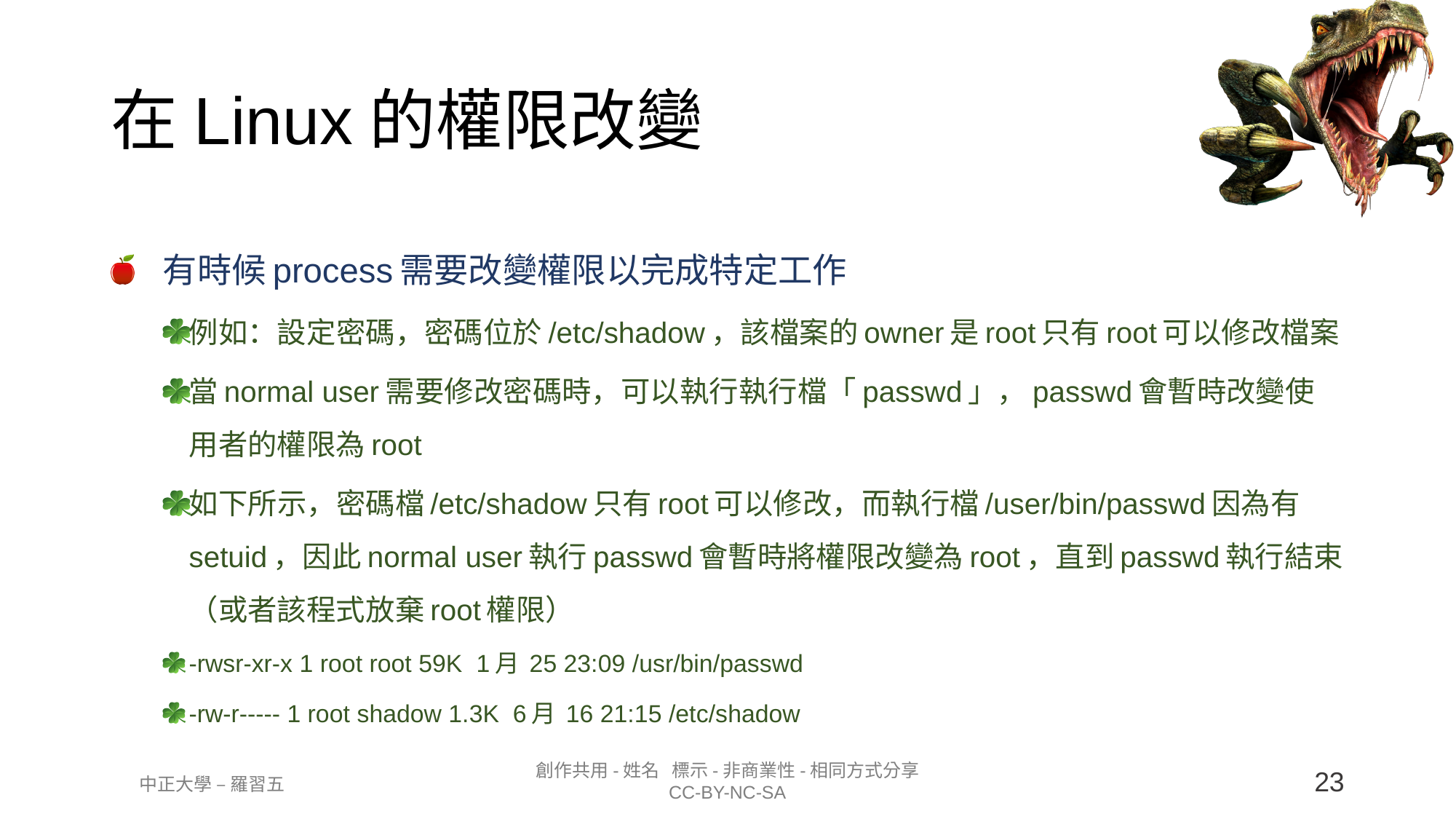

# 在Linux的權限改變
有時候process需要改變權限以完成特定工作
例如：設定密碼，密碼位於/etc/shadow，該檔案的owner是root只有root可以修改檔案
當normal user需要修改密碼時，可以執行執行檔「passwd」，passwd會暫時改變使用者的權限為root
如下所示，密碼檔/etc/shadow只有root可以修改，而執行檔/user/bin/passwd因為有setuid，因此normal user執行passwd會暫時將權限改變為root，直到passwd執行結束（或者該程式放棄root權限）
-rwsr-xr-x 1 root root 59K  1月 25 23:09 /usr/bin/passwd
-rw-r----- 1 root shadow 1.3K  6月 16 21:15 /etc/shadow